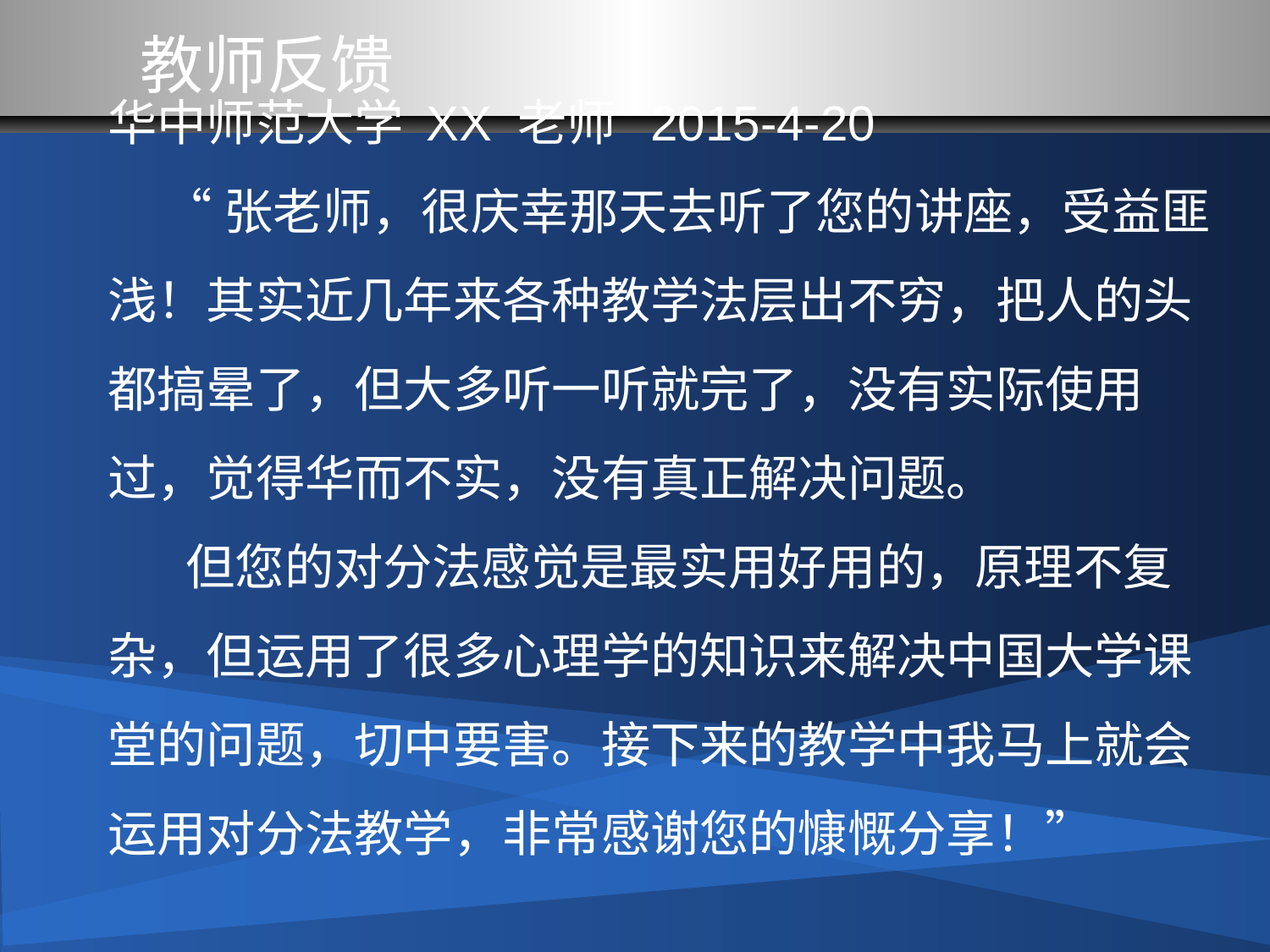

教师反馈
华中师范大学 XX 老师  2015-4-20
     “张老师，很庆幸那天去听了您的讲座，受益匪浅！其实近几年来各种教学法层出不穷，把人的头都搞晕了，但大多听一听就完了，没有实际使用过，觉得华而不实，没有真正解决问题。
      但您的对分法感觉是最实用好用的，原理不复杂，但运用了很多心理学的知识来解决中国大学课堂的问题，切中要害。接下来的教学中我马上就会运用对分法教学，非常感谢您的慷慨分享！”